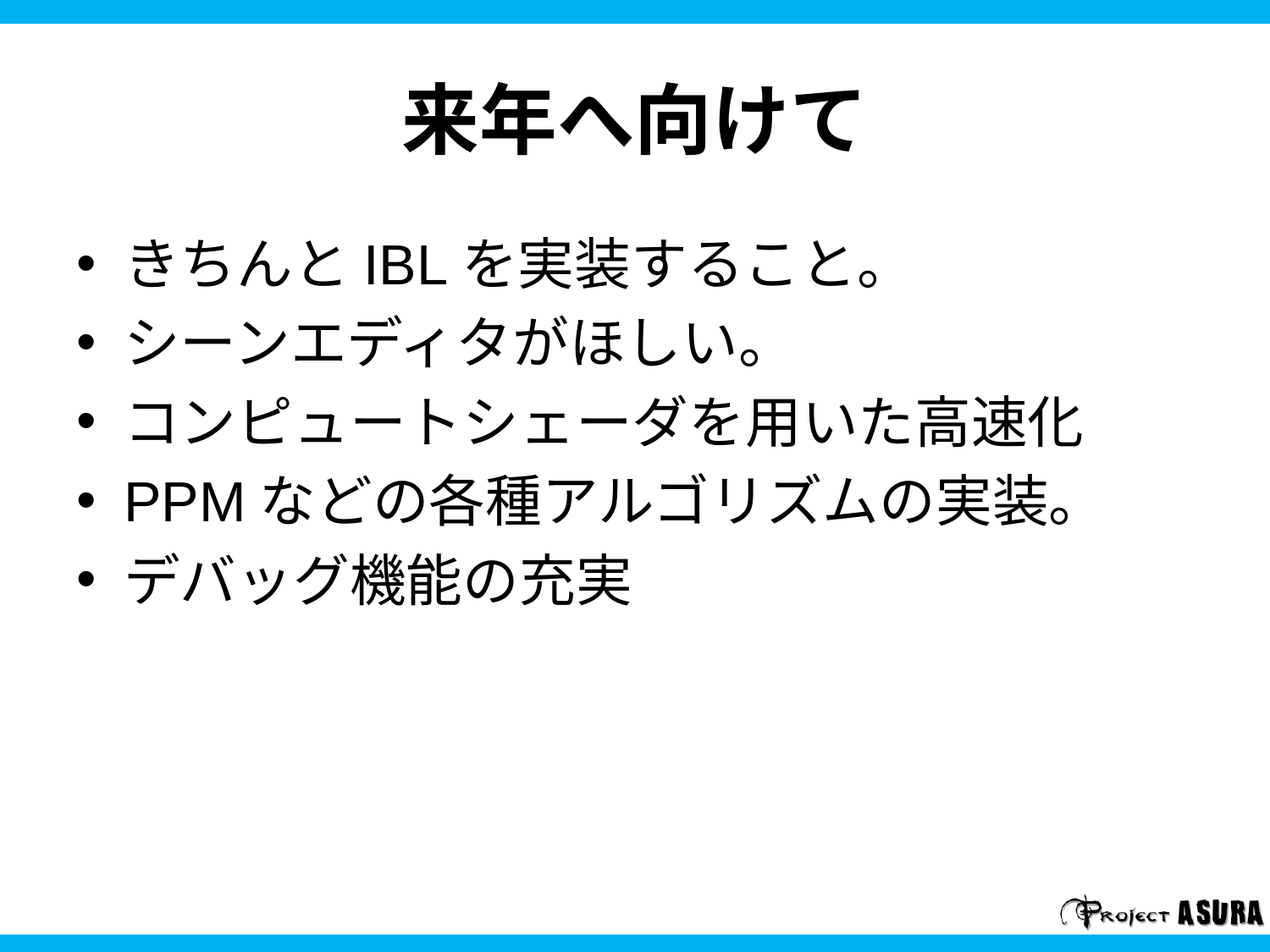

# 来年へ向けて
きちんとIBLを実装すること。
シーンエディタがほしい。
コンピュートシェーダを用いた高速化
PPMなどの各種アルゴリズムの実装。
デバッグ機能の充実